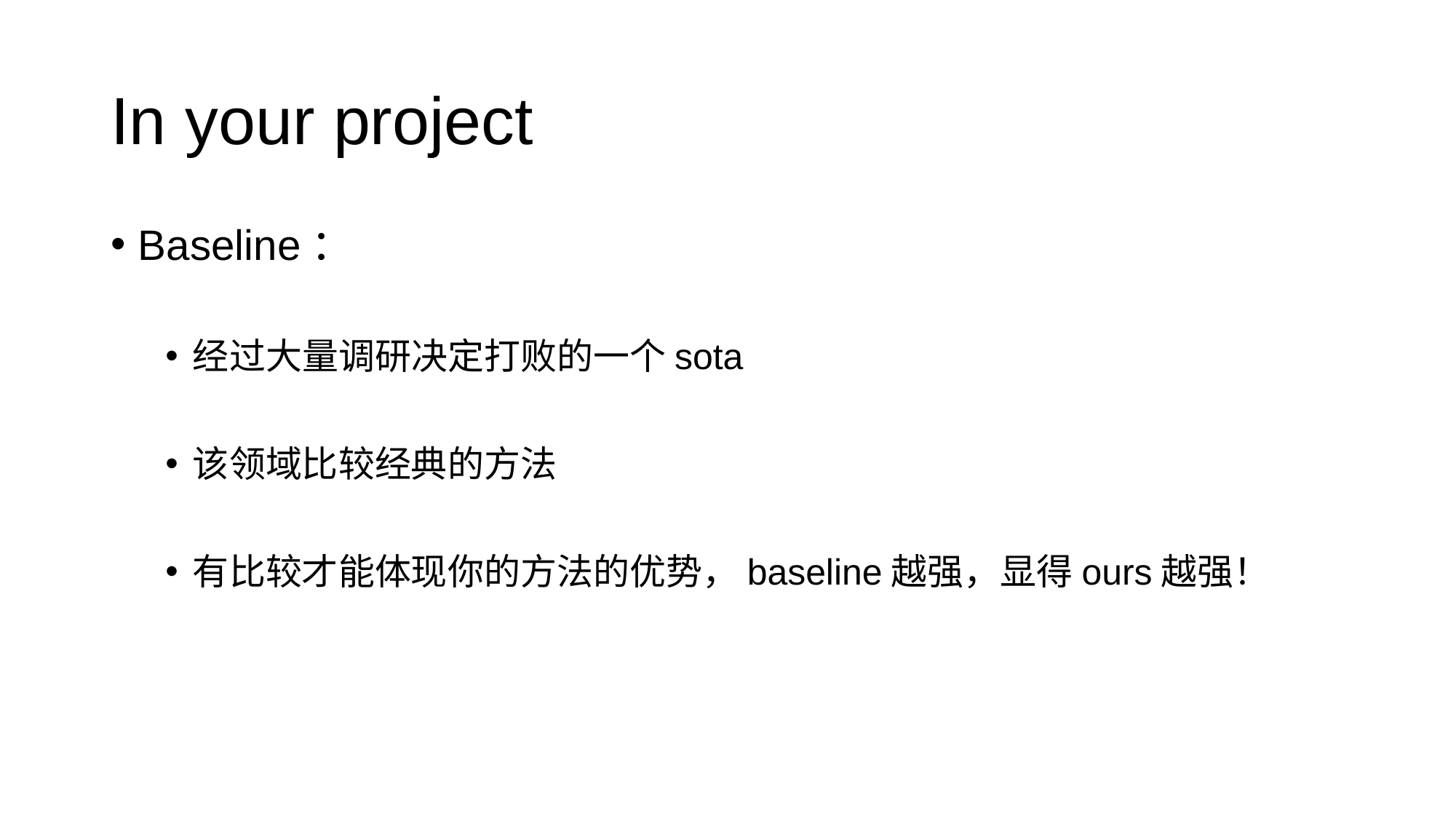

# In your project
Baseline：

经过大量调研决定打败的一个sota

该领域比较经典的方法

有比较才能体现你的方法的优势，baseline越强，显得ours越强！